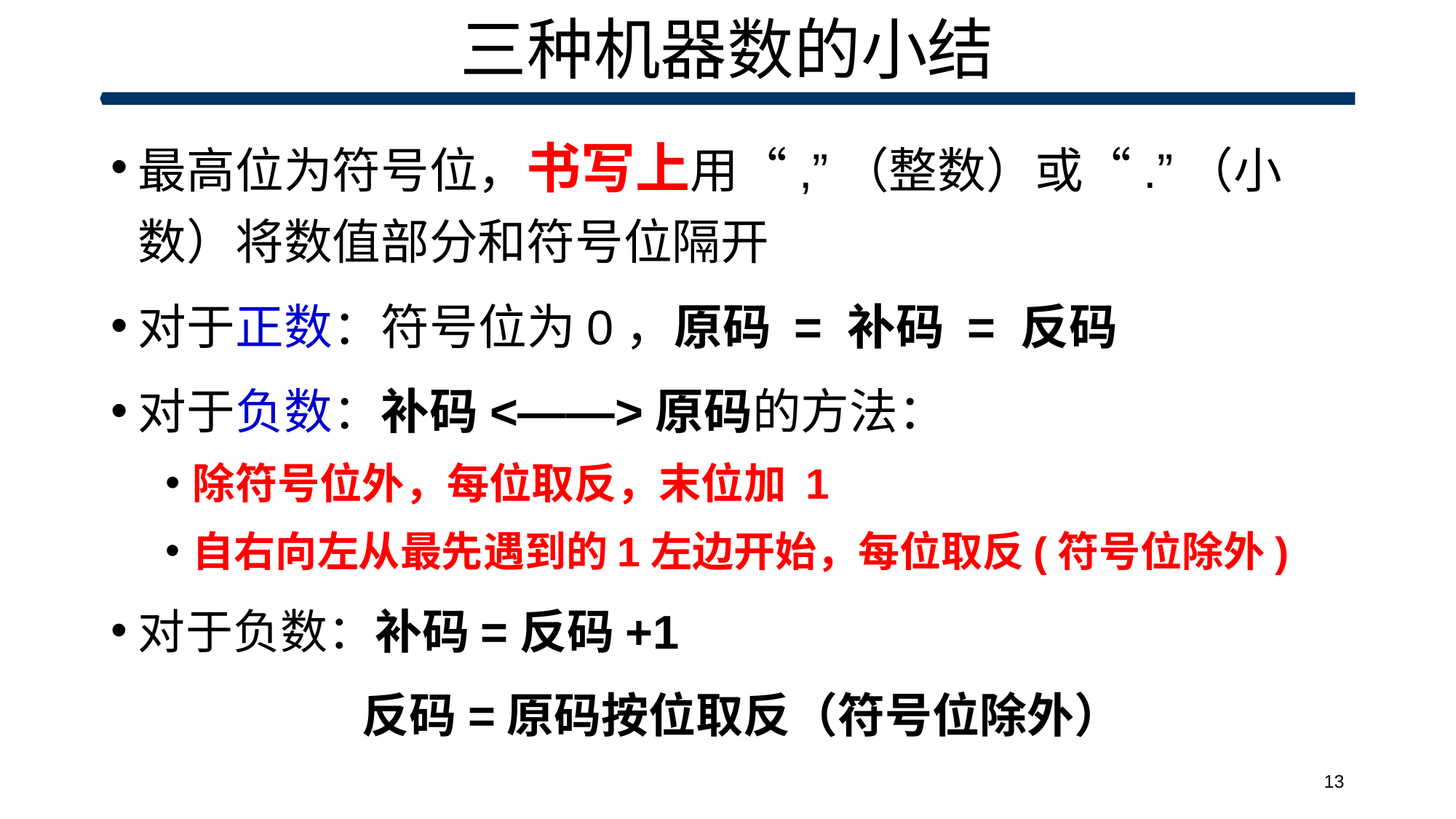

# 三种机器数的小结
最高位为符号位，书写上用“,”（整数）或“.”（小数）将数值部分和符号位隔开
对于正数：符号位为0，原码 = 补码 = 反码
对于负数：补码<——>原码的方法：
除符号位外，每位取反，末位加 1
自右向左从最先遇到的1左边开始，每位取反(符号位除外)
对于负数：补码=反码+1
		  反码=原码按位取反（符号位除外）

13